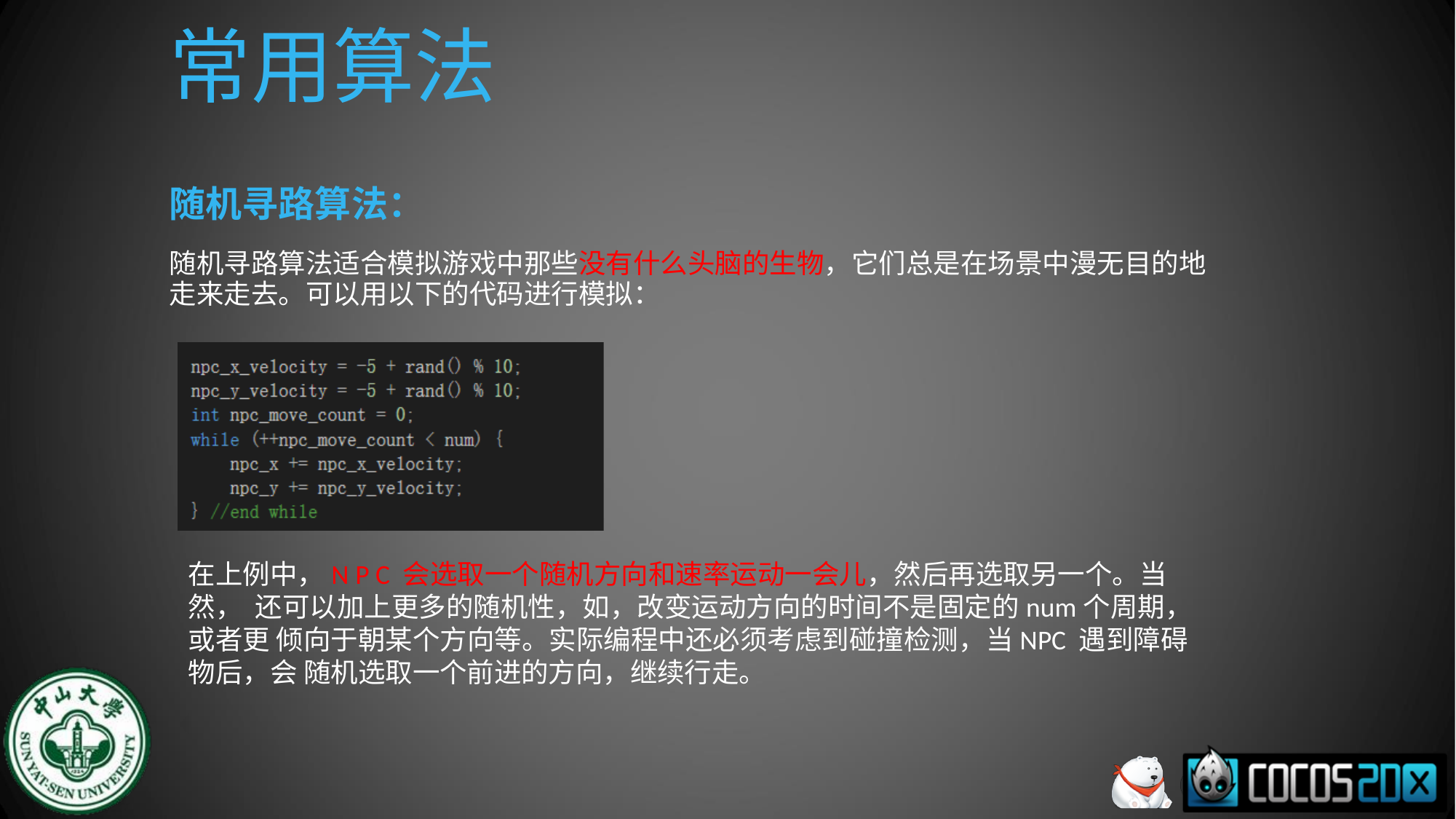

# 常用算法
随机寻路算法：
随机寻路算法适合模拟游戏中那些没有什么头脑的生物，它们总是在场景中漫无目的地 走来走去。可以用以下的代码进行模拟：

在上例中，N P C 会选取一个随机方向和速率运动一会儿，然后再选取另一个。当然，  还可以加上更多的随机性，如，改变运动方向的时间不是固定的num个周期，或者更 倾向于朝某个方向等。实际编程中还必须考虑到碰撞检测，当NPC 遇到障碍物后，会 随机选取一个前进的方向，继续行走。